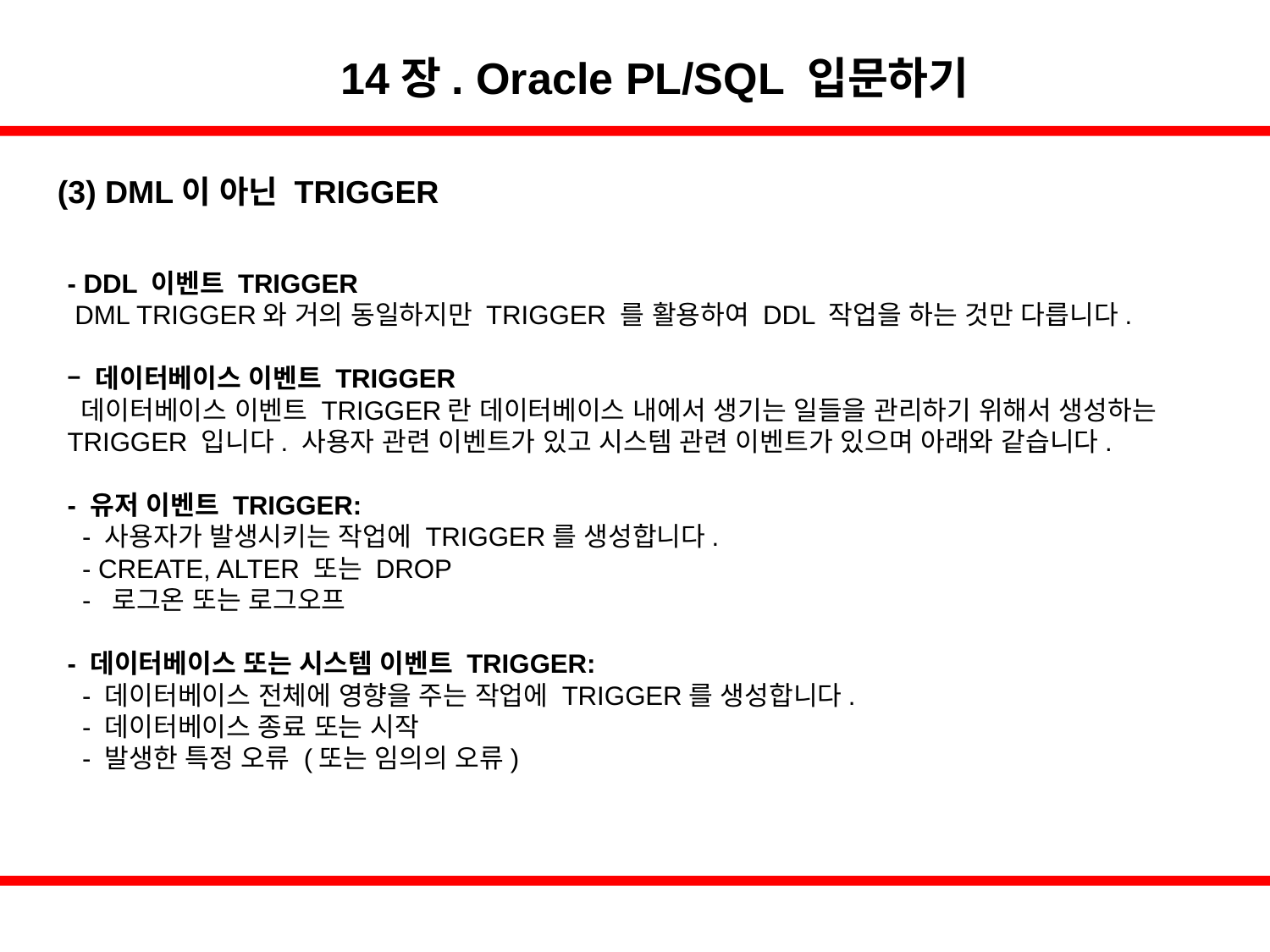

14장. Oracle PL/SQL 입문하기

(3) DML이 아닌 TRIGGER
- DDL 이벤트 TRIGGER
 DML TRIGGER와 거의 동일하지만 TRIGGER 를 활용하여 DDL 작업을 하는 것만 다릅니다.

– 데이터베이스 이벤트 TRIGGER
 데이터베이스 이벤트 TRIGGER란 데이터베이스 내에서 생기는 일들을 관리하기 위해서 생성하는 TRIGGER 입니다. 사용자 관련 이벤트가 있고 시스템 관련 이벤트가 있으며 아래와 같습니다.

- 유저 이벤트 TRIGGER:
  - 사용자가 발생시키는 작업에 TRIGGER를 생성합니다.
  - CREATE, ALTER 또는 DROP
  -  로그온 또는 로그오프

- 데이터베이스 또는 시스템 이벤트 TRIGGER:
  - 데이터베이스 전체에 영향을 주는 작업에 TRIGGER를 생성합니다.
  - 데이터베이스 종료 또는 시작
  - 발생한 특정 오류 (또는 임의의 오류)